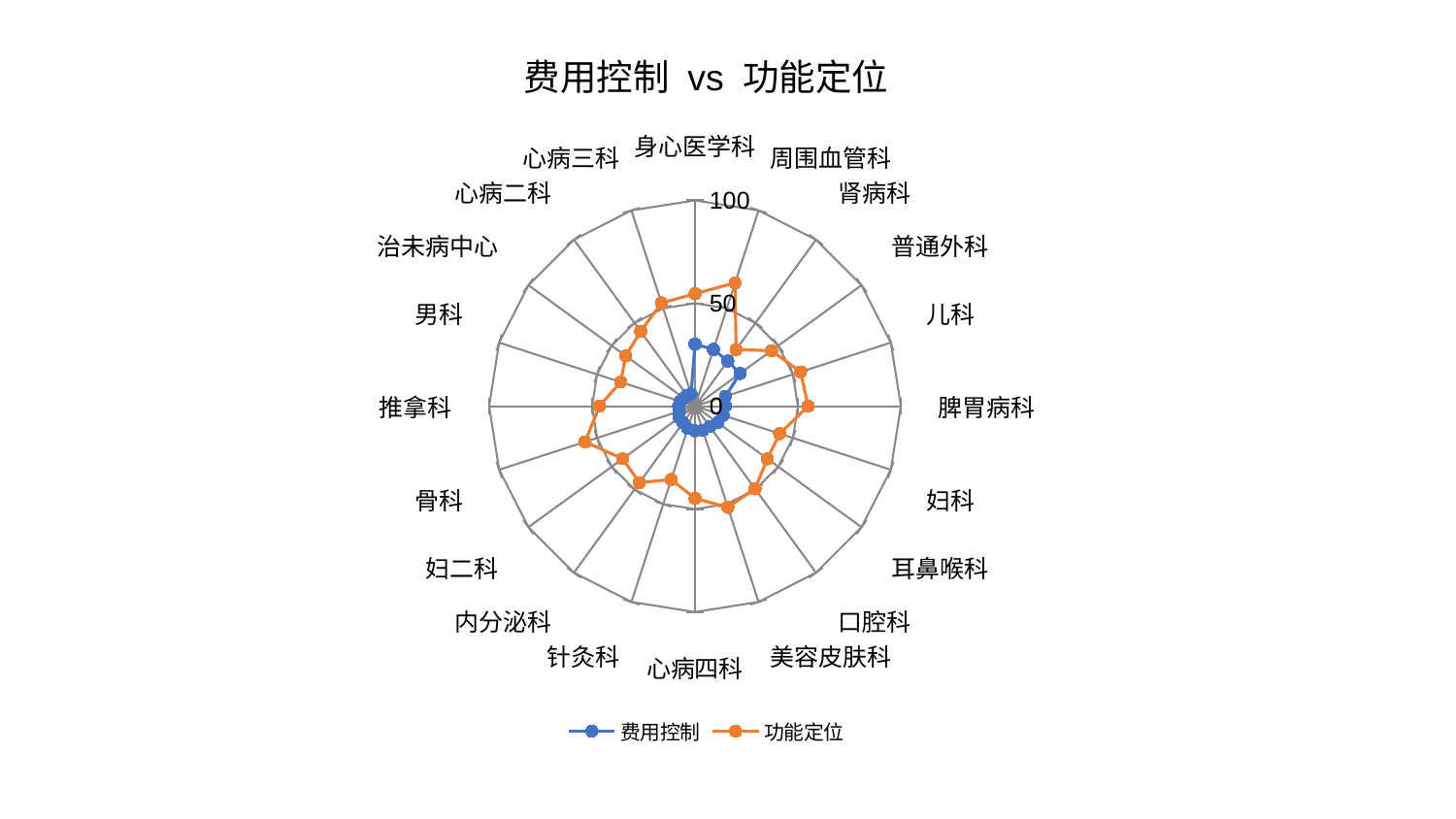

### Chart: 费用控制 vs 功能定位

| Category | 费用控制 | 功能定位 |
|---|---|---|
| 身心医学科 | 30.185899426534025 | 54.65929802625682 |
| 周围血管科 | 28.970634471623885 | 63.02690968870497 |
| 肾病科 | 27.119778697266746 | 33.97692413646664 |
| 普通外科 | 27.10500877537007 | 45.9543404373395 |
| 儿科 | 15.539361833606854 | 53.940341874089206 |
| 脾胃病科 | 14.836558382698119 | 54.99415650172004 |
| 妇科 | 14.320373846919427 | 43.25739158484869 |
| 耳鼻喉科 | 13.638629139632393 | 43.4947876067789 |
| 口腔科 | 12.34874354241509 | 49.62442590630494 |
| 美容皮肤科 | 12.316127912054668 | 51.65979843274463 |
| 心病四科 | 11.99406226950275 | 44.84489149879662 |
| 针灸科 | 11.370343327153755 | 37.47823566237297 |
| 内分泌科 | 9.967891889873293 | 45.91698339393063 |
| 妇二科 | 9.471080174912666 | 43.46984777936821 |
| 骨科 | 8.04949300879828 | 56.132863512767585 |
| 推拿科 | 7.950034473263649 | 46.45812090012645 |
| 男科 | 7.537911057870307 | 37.96394116760307 |
| 治未病中心 | 6.6845350403908474 | 41.584560167022104 |
| 心病二科 | 6.568015117663498 | 44.91020989251818 |
| 心病三科 | 6.262940128053276 | 52.746818701199786 |
67